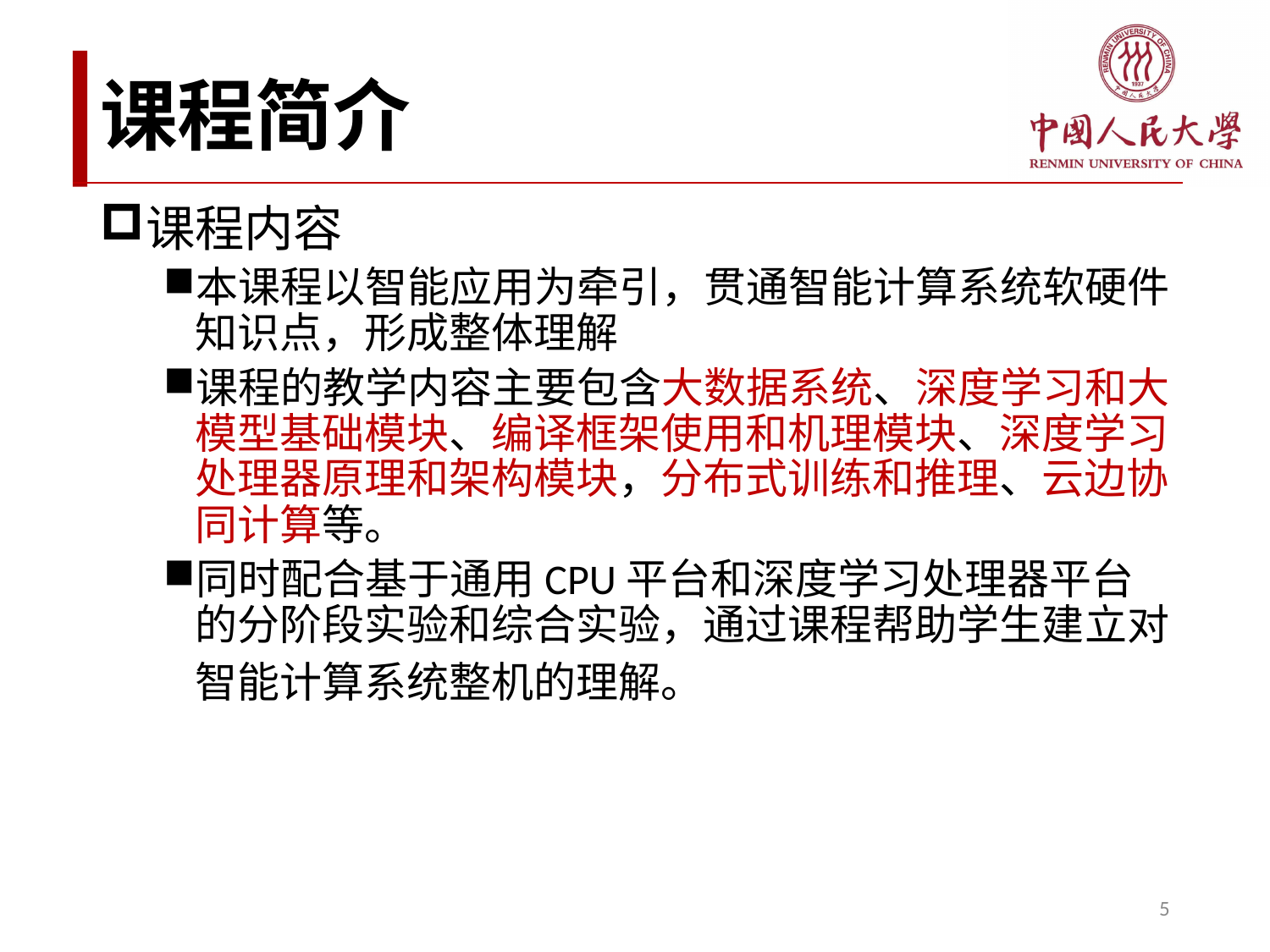

# 课程简介
课程内容
本课程以智能应用为牵引，贯通智能计算系统软硬件知识点，形成整体理解
课程的教学内容主要包含大数据系统、深度学习和大模型基础模块、编译框架使用和机理模块、深度学习处理器原理和架构模块，分布式训练和推理、云边协同计算等。
同时配合基于通用CPU平台和深度学习处理器平台的分阶段实验和综合实验，通过课程帮助学生建立对智能计算系统整机的理解。
5